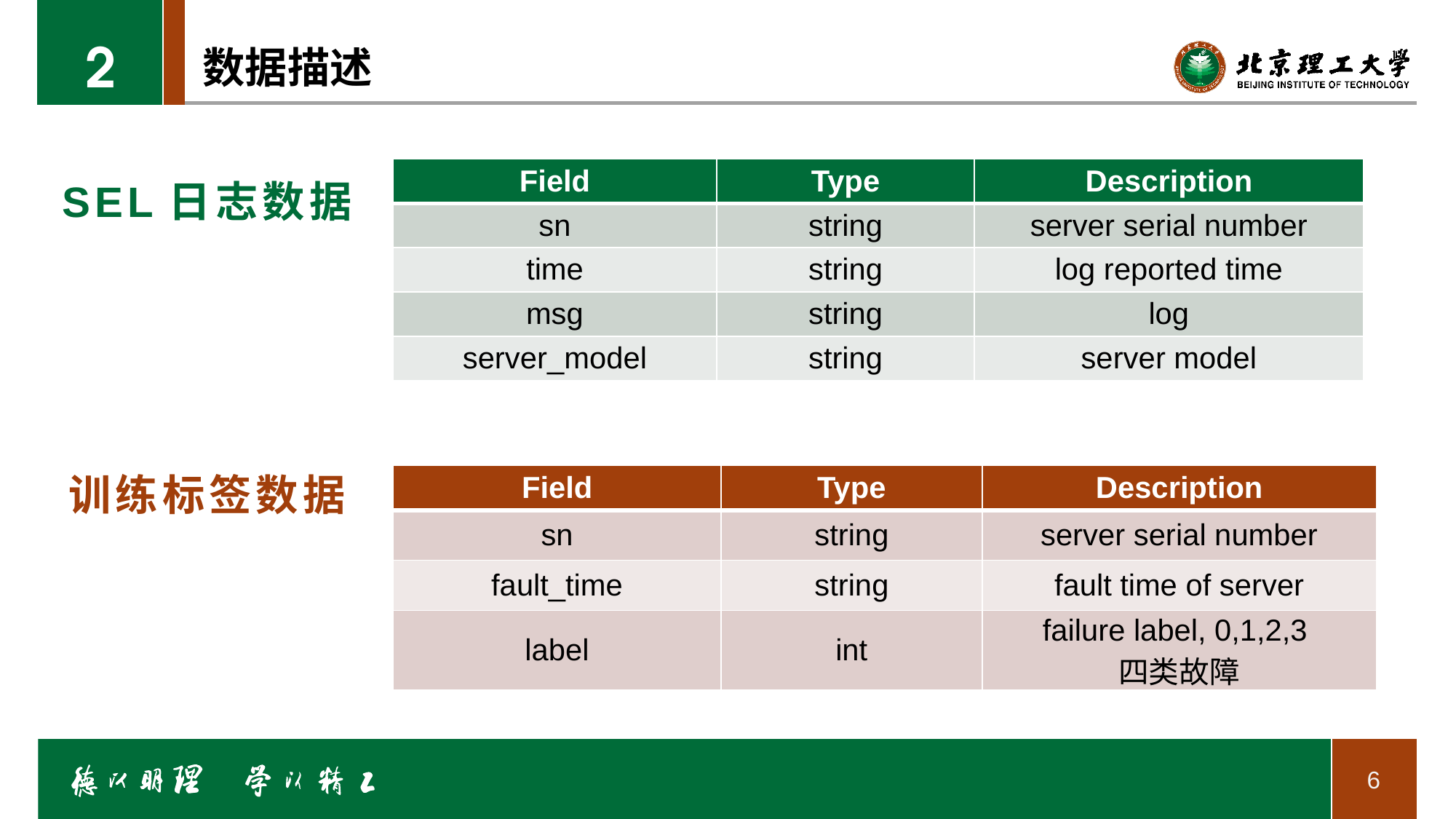

2
# 数据描述
| Field | Type | Description |
| --- | --- | --- |
| sn | string | server serial number |
| time | string | log reported time |
| msg | string | log |
| server\_model | string | server model |
SEL日志数据

训练标签数据
| Field | Type | Description |
| --- | --- | --- |
| sn | string | server serial number |
| fault\_time | string | fault time of server |
| label | int | failure label, 0,1,2,3 四类故障 |